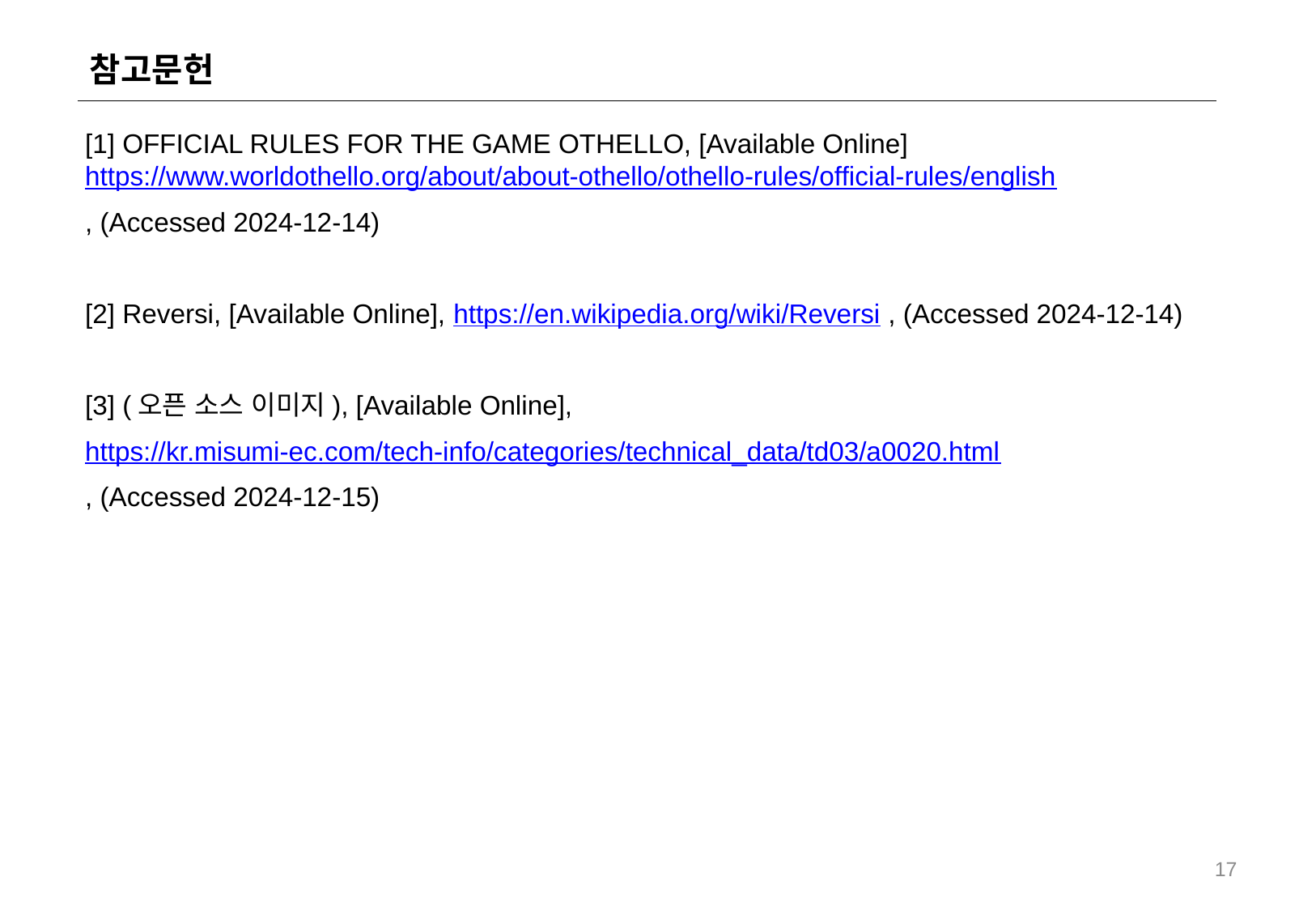

# 참고문헌
[1] OFFICIAL RULES FOR THE GAME OTHELLO, [Available Online] https://www.worldothello.org/about/about-othello/othello-rules/official-rules/english
, (Accessed 2024-12-14)

[2] Reversi, [Available Online], https://en.wikipedia.org/wiki/Reversi , (Accessed 2024-12-14)

[3] (오픈 소스 이미지), [Available Online],
https://kr.misumi-ec.com/tech-info/categories/technical_data/td03/a0020.html
, (Accessed 2024-12-15)
17